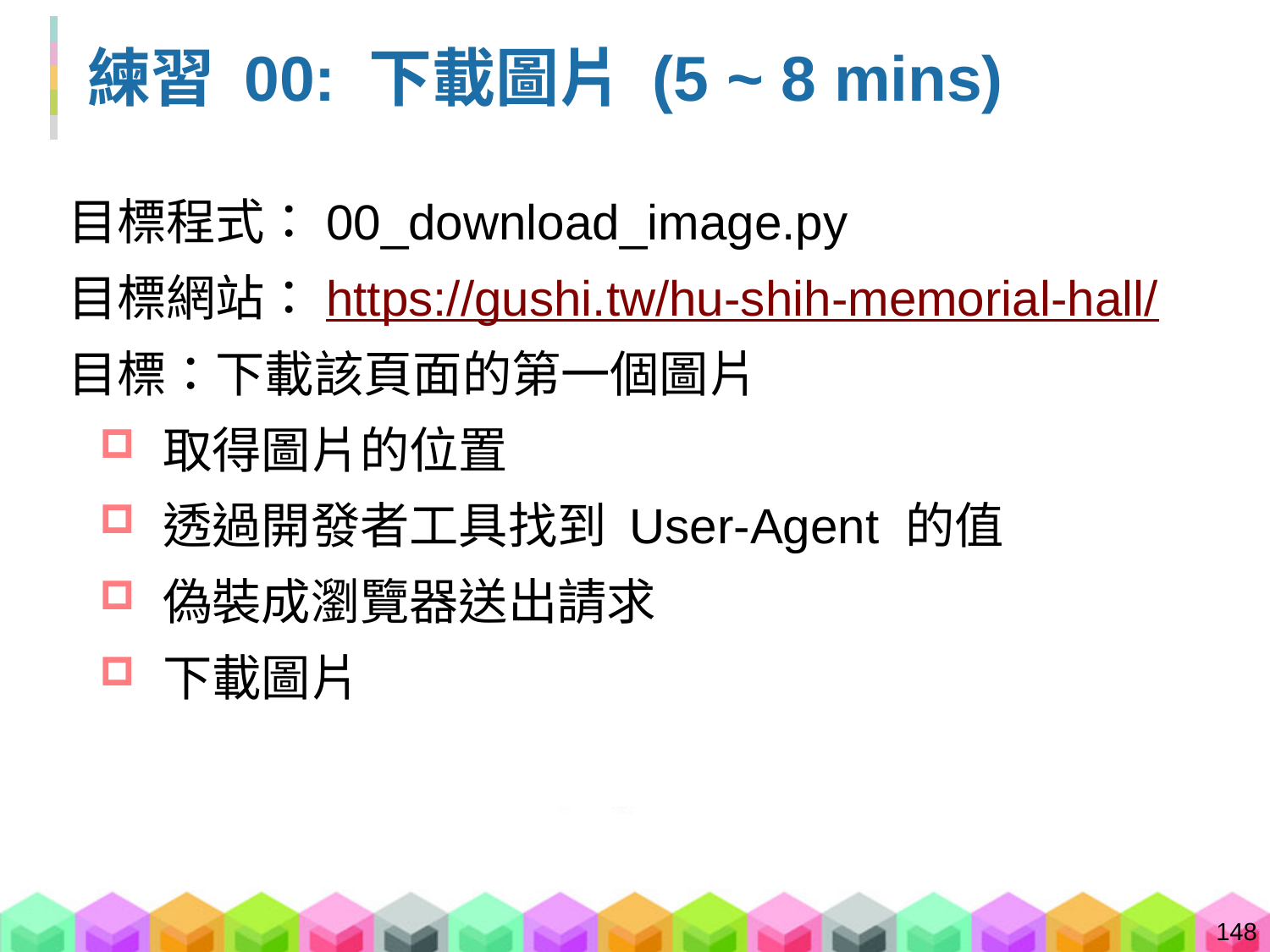

# 練習 00: 下載圖片 (5 ~ 8 mins)
目標程式：00_download_image.py
目標網站：https://gushi.tw/hu-shih-memorial-hall/
目標：下載該頁面的第一個圖片
取得圖片的位置
透過開發者工具找到 User-Agent 的值
偽裝成瀏覽器送出請求
下載圖片
148